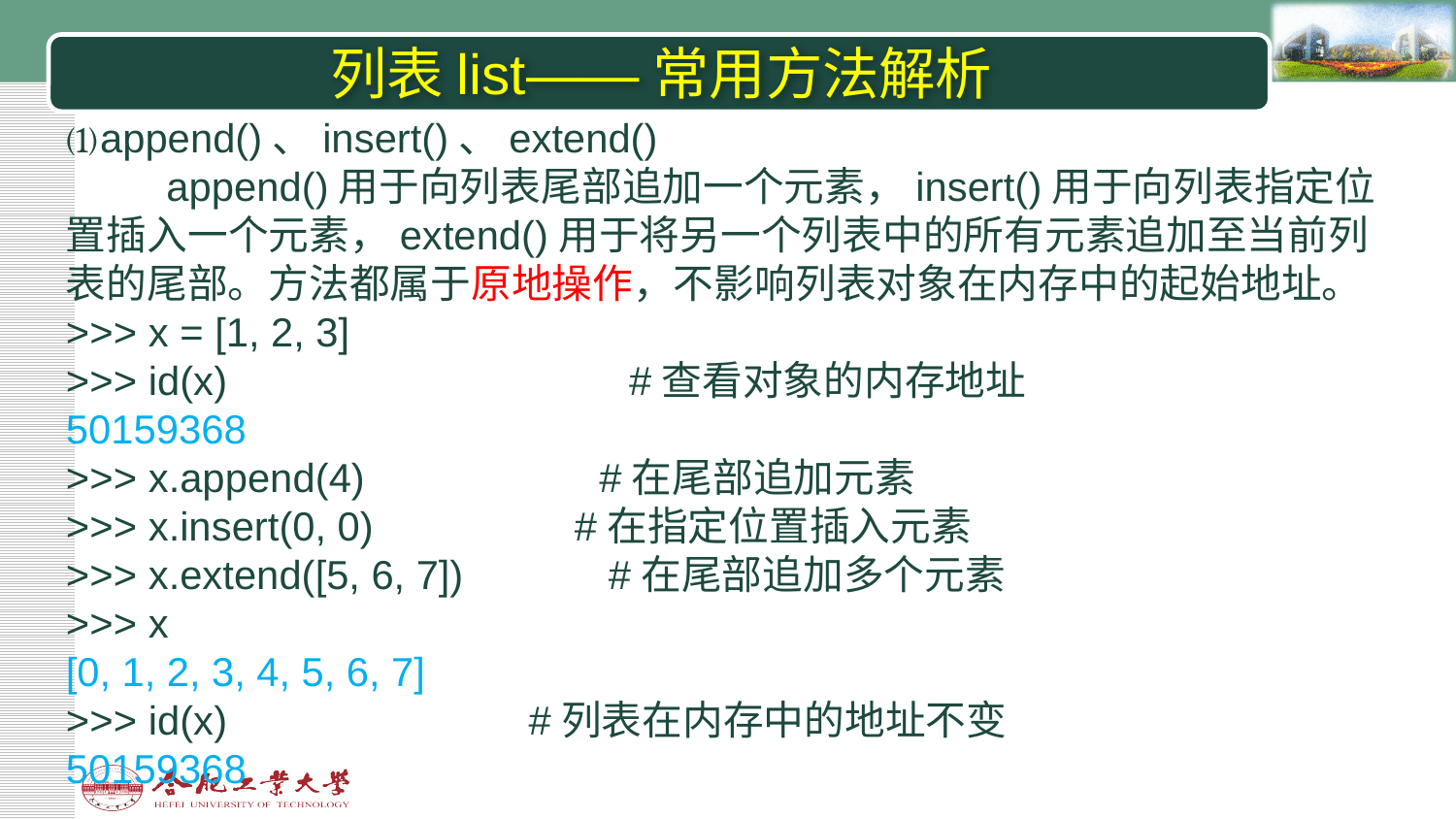

# 列表list——常用方法解析
⑴append()、insert()、extend()
         append()用于向列表尾部追加一个元素，insert()用于向列表指定位置插入一个元素，extend()用于将另一个列表中的所有元素追加至当前列表的尾部。方法都属于原地操作，不影响列表对象在内存中的起始地址。
>>> x = [1, 2, 3]
>>> id(x)                                    #查看对象的内存地址
50159368
>>> x.append(4)                     #在尾部追加元素
>>> x.insert(0, 0)                  #在指定位置插入元素
>>> x.extend([5, 6, 7])             #在尾部追加多个元素
>>> x
[0, 1, 2, 3, 4, 5, 6, 7]
>>> id(x)                           #列表在内存中的地址不变
50159368